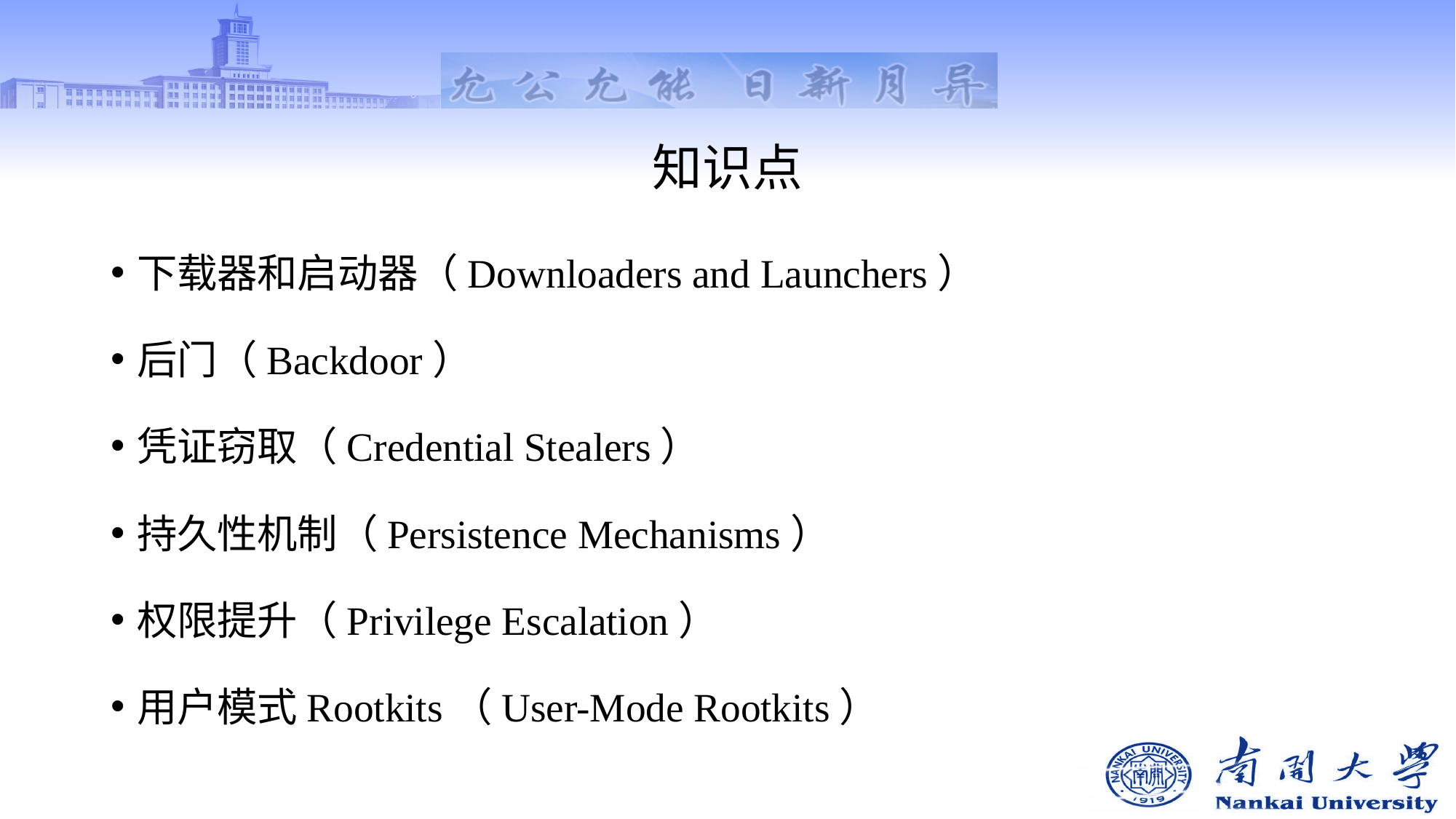

# 知识点
下载器和启动器（Downloaders and Launchers）
后门（Backdoor）
凭证窃取（Credential Stealers）
持久性机制（Persistence Mechanisms）
权限提升（Privilege Escalation）
用户模式Rootkits（User-Mode Rootkits）